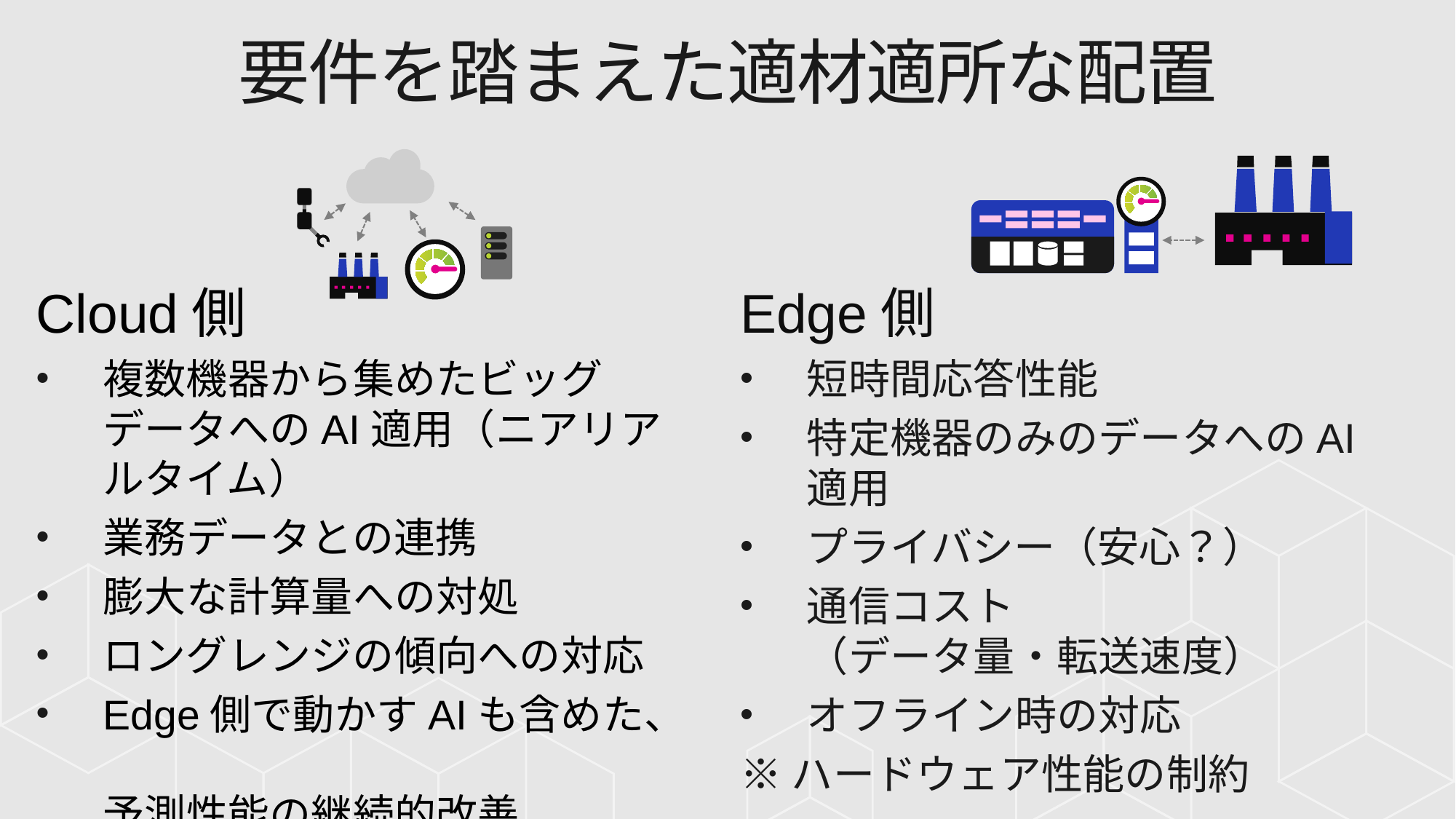

# 要件を踏まえた適材適所な配置

Cloud側
複数機器から集めたビッグデータへのAI適用（ニアリアルタイム）
業務データとの連携
膨大な計算量への対処
ロングレンジの傾向への対応
Edge側で動かすAIも含めた、
予測性能の継続的改善
Edge側
短時間応答性能
特定機器のみのデータへのAI適用
プライバシー（安心？）
通信コスト
（データ量・転送速度）
オフライン時の対応
※ハードウェア性能の制約